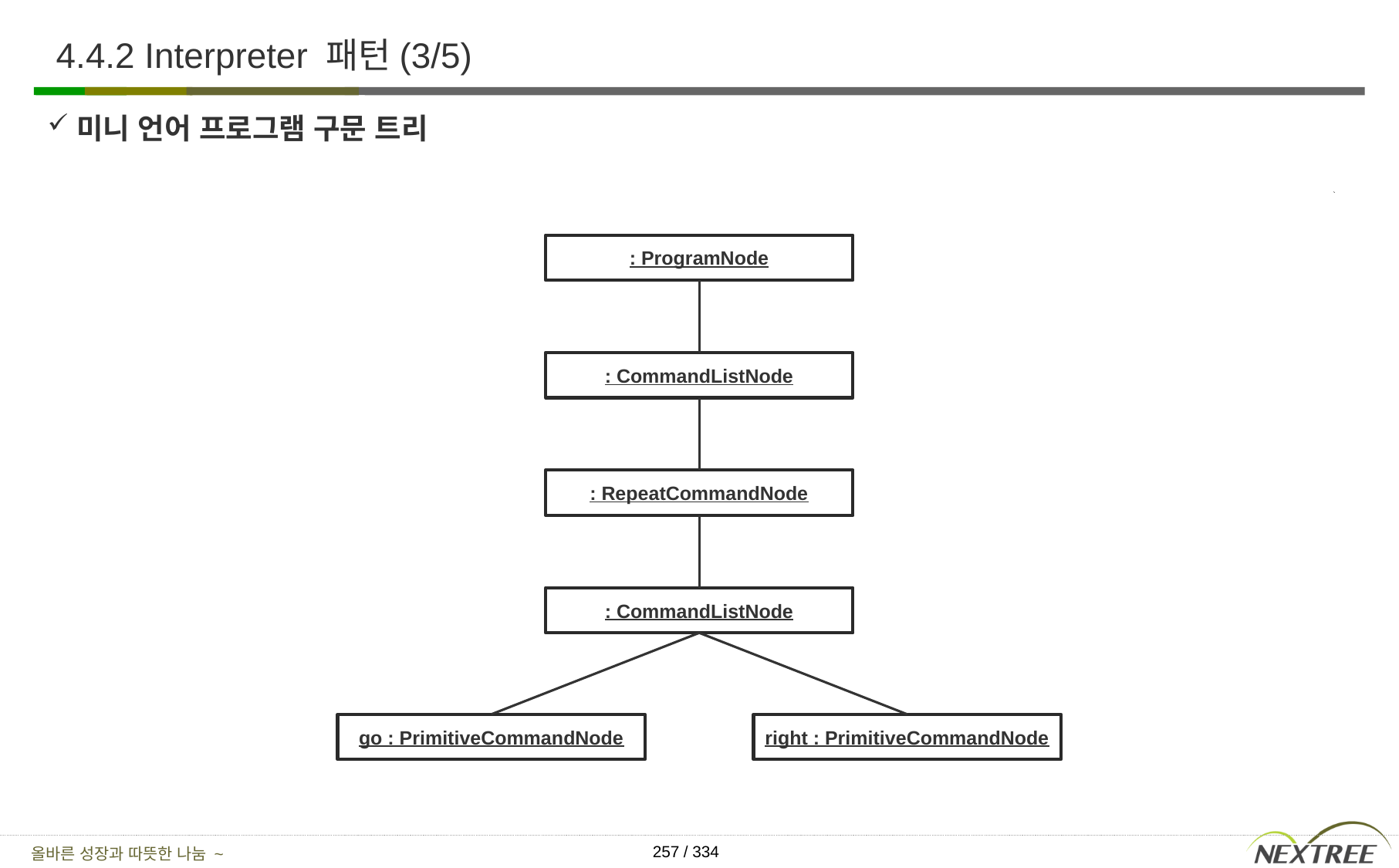

# 4.4.2 Interpreter 패턴(3/5)
미니 언어 프로그램 구문 트리
: ProgramNode
: CommandListNode
: RepeatCommandNode
: CommandListNode
go : PrimitiveCommandNode
right : PrimitiveCommandNode